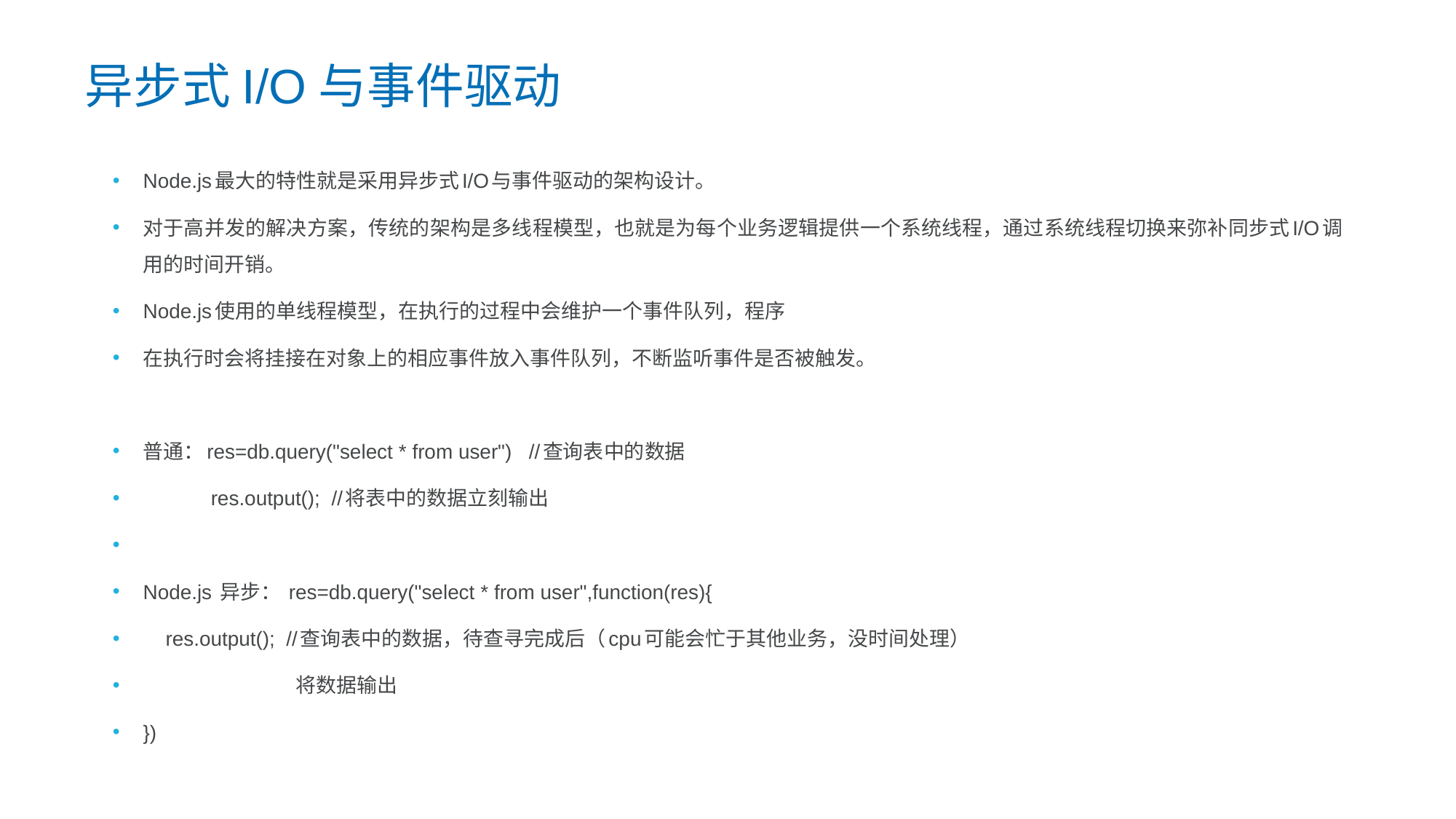

异步式I/O与事件驱动
Node.js最大的特性就是采用异步式I/O与事件驱动的架构设计。
对于高并发的解决方案，传统的架构是多线程模型，也就是为每个业务逻辑提供一个系统线程，通过系统线程切换来弥补同步式I/O调用的时间开销。
Node.js使用的单线程模型，在执行的过程中会维护一个事件队列，程序
在执行时会将挂接在对象上的相应事件放入事件队列，不断监听事件是否被触发。

普通：res=db.query("select * from user")   //查询表中的数据
            res.output();  //将表中的数据立刻输出

Node.js 异步： res=db.query("select * from user",function(res){
    res.output();  //查询表中的数据，待查寻完成后（cpu可能会忙于其他业务，没时间处理）
                                 将数据输出
})